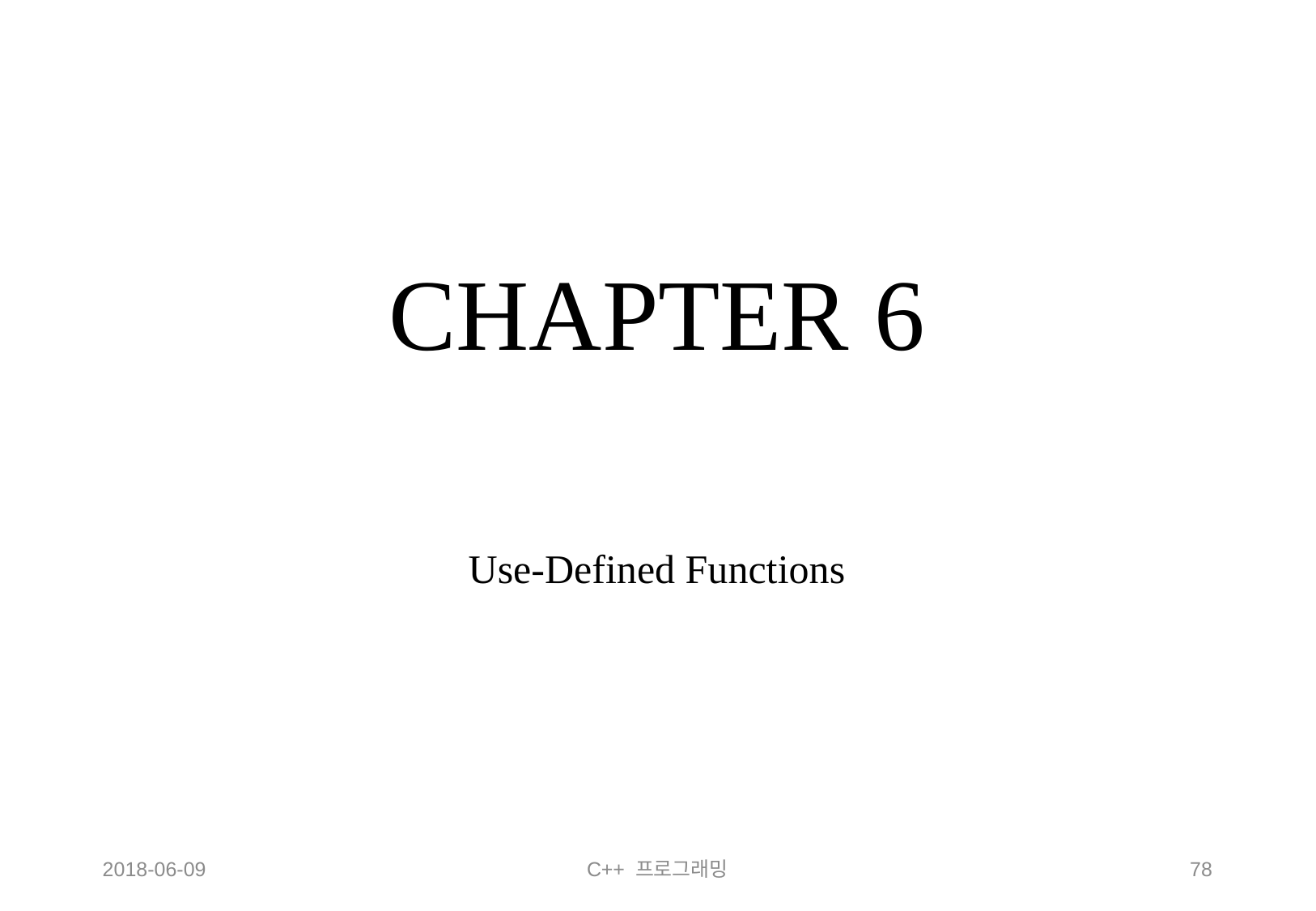

# CHAPTER 6
Use-Defined Functions
2018-06-09
C++ 프로그래밍
78